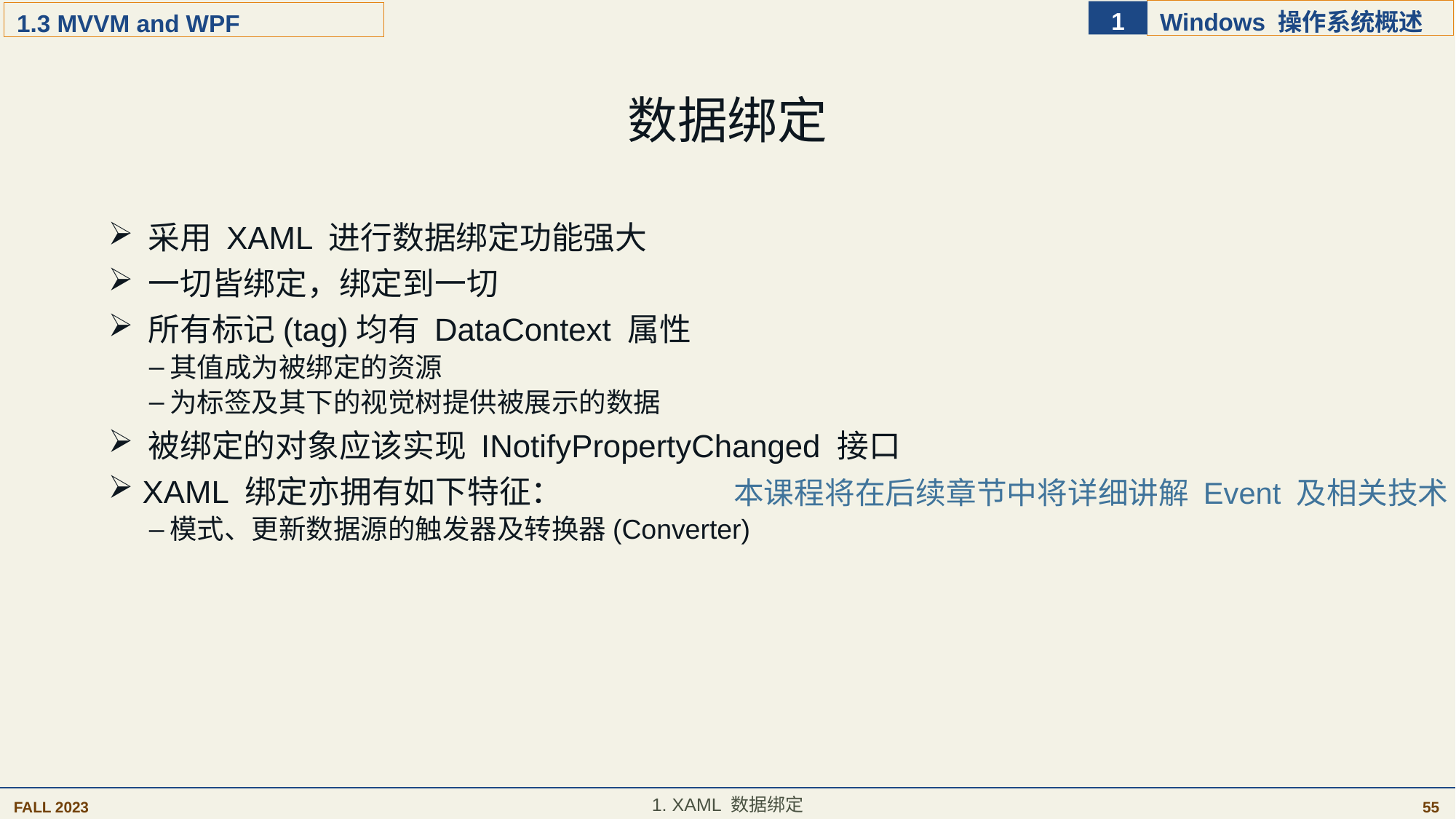

数据绑定
 采用 XAML 进行数据绑定功能强大
 一切皆绑定，绑定到一切
 所有标记(tag)均有 DataContext 属性
其值成为被绑定的资源
为标签及其下的视觉树提供被展示的数据
 被绑定的对象应该实现 INotifyPropertyChanged 接口
 XAML 绑定亦拥有如下特征：
模式、更新数据源的触发器及转换器(Converter)
本课程将在后续章节中将详细讲解 Event 及相关技术
1. XAML 数据绑定